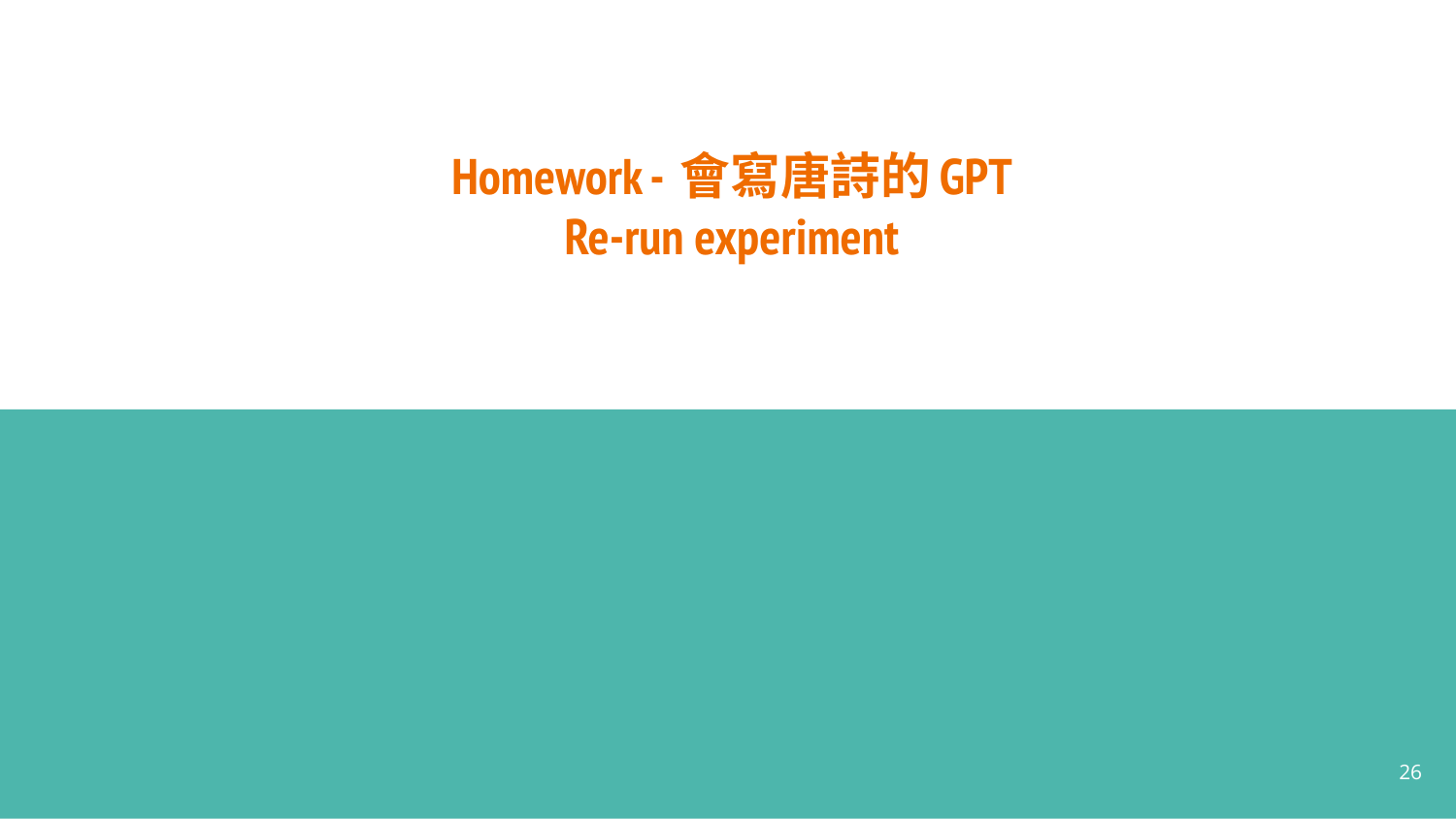

# Homework - 會寫唐詩的GPT
Re-run experiment
26